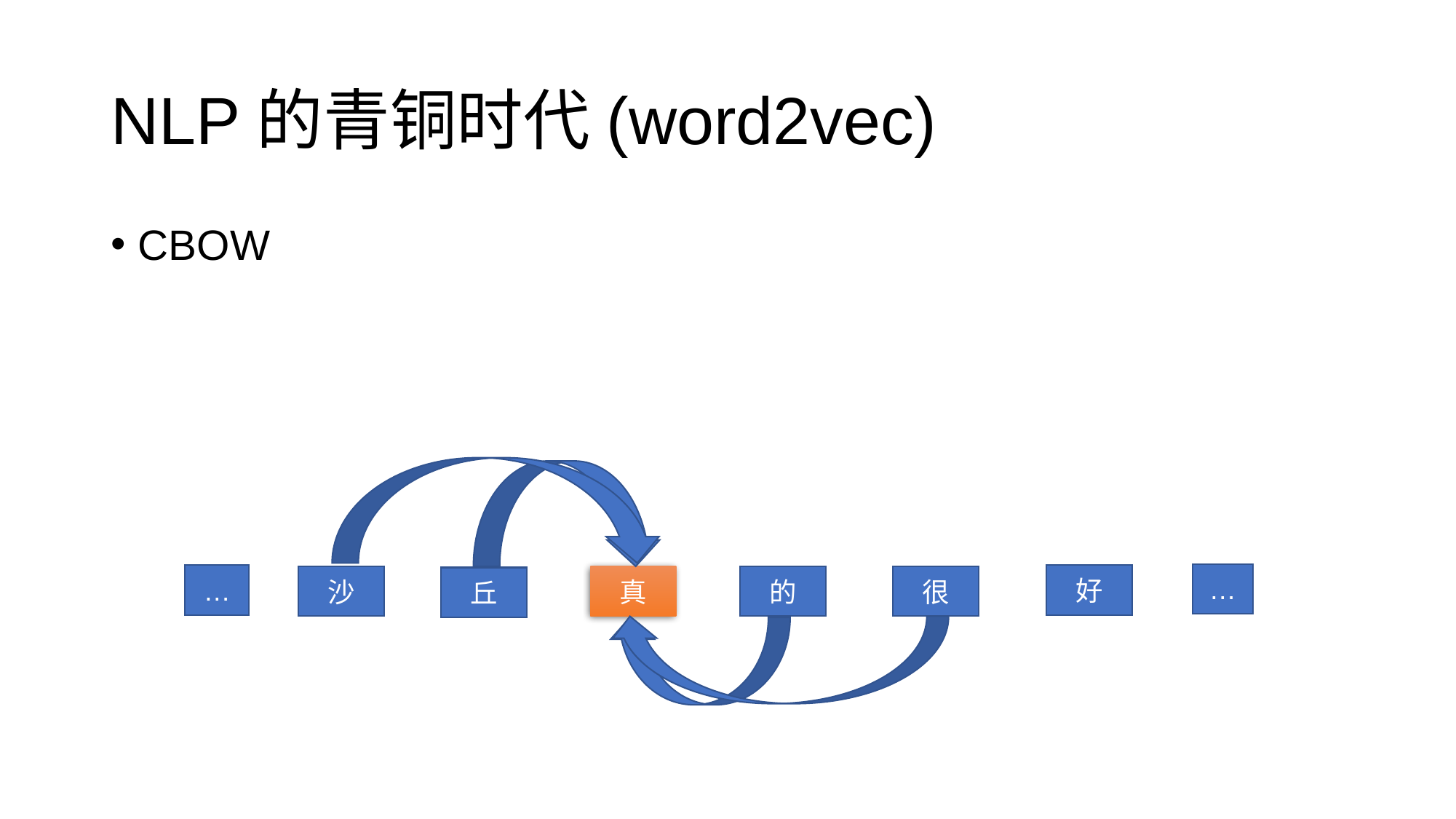

# NLP的青铜时代(word2vec)
CBOW

…
…
好
沙
真
的
很
丘